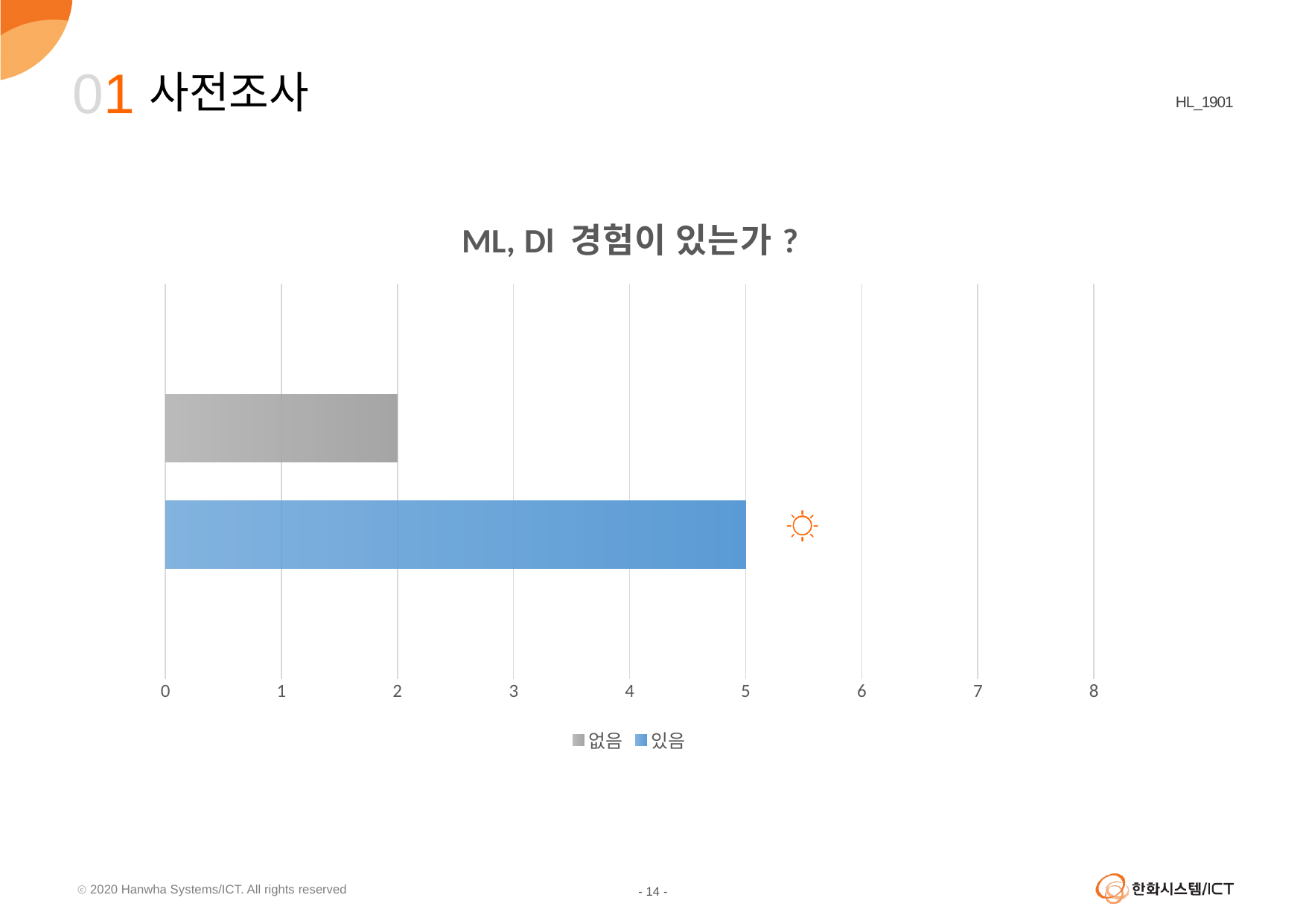

01
사전조사

### Chart: ML, Dl 경험이 있는가?

| Category | 있음 | 없음 |
|---|---|---|
| 항목 1 | 5.0 | 2.0 |